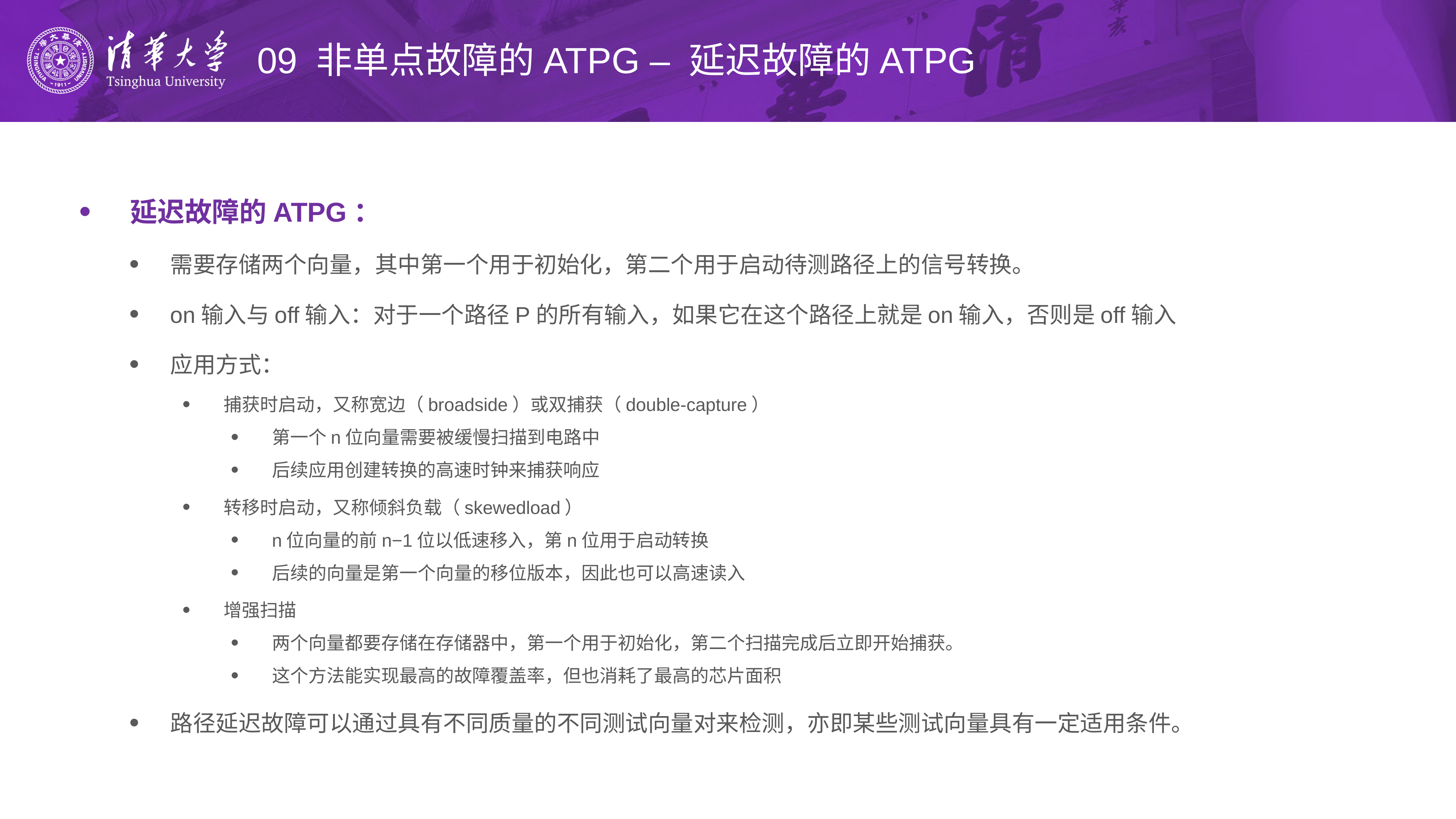

# 09 非单点故障的ATPG – 延迟故障的ATPG
延迟故障的ATPG：
需要存储两个向量，其中第一个用于初始化，第二个用于启动待测路径上的信号转换。
on输入与off输入：对于一个路径P的所有输入，如果它在这个路径上就是on输入，否则是off输入
应用方式：
捕获时启动，又称宽边（broadside）或双捕获（double-capture）
第一个n位向量需要被缓慢扫描到电路中
后续应用创建转换的高速时钟来捕获响应
转移时启动，又称倾斜负载（skewedload）
n位向量的前n−1位以低速移入，第n位用于启动转换
后续的向量是第一个向量的移位版本，因此也可以高速读入
增强扫描
两个向量都要存储在存储器中，第一个用于初始化，第二个扫描完成后立即开始捕获。
这个方法能实现最高的故障覆盖率，但也消耗了最高的芯片面积
路径延迟故障可以通过具有不同质量的不同测试向量对来检测，亦即某些测试向量具有一定适用条件。